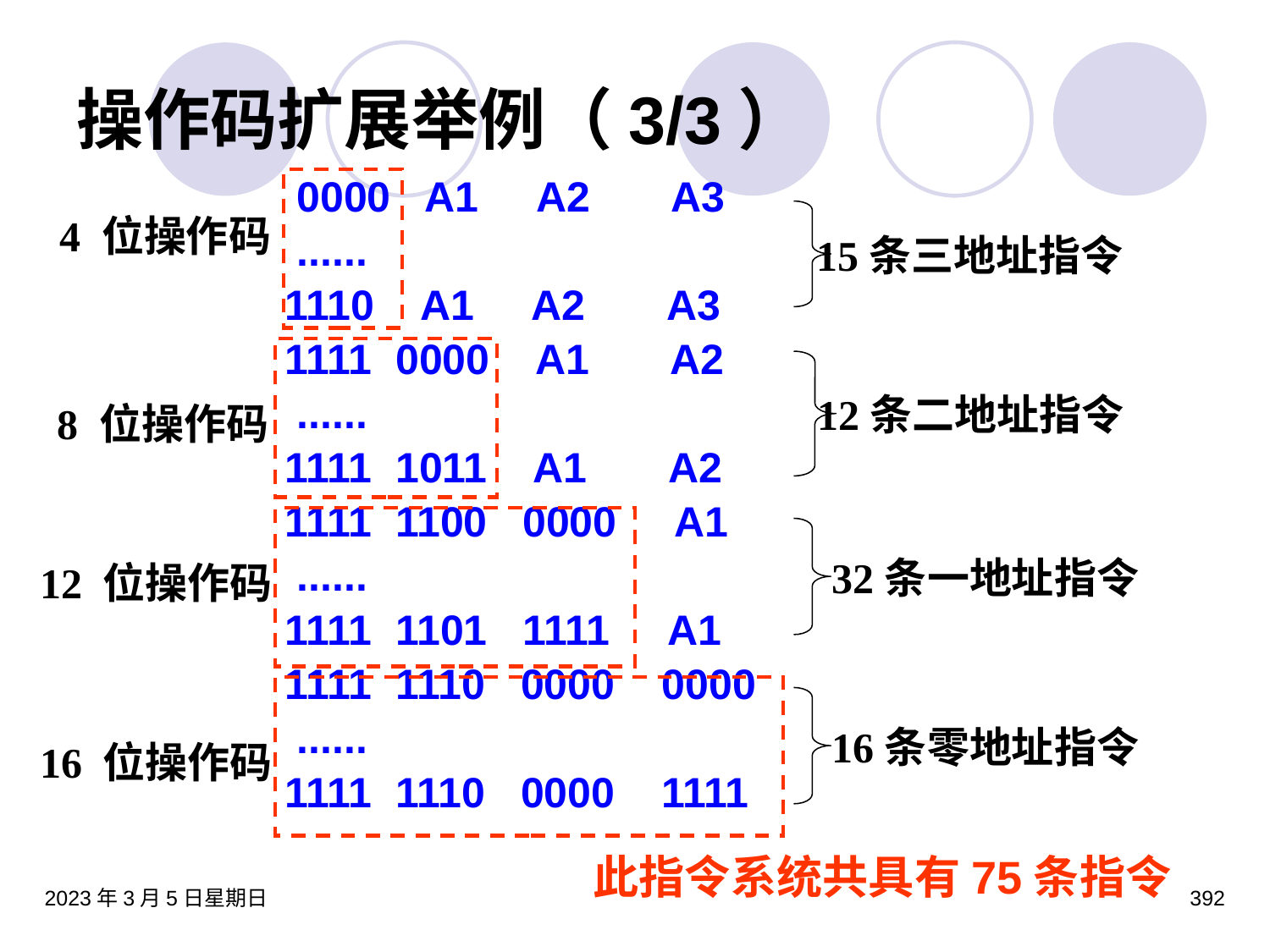

# 操作码扩展举例（3/3）
          0000   A1     A2       A3
          ......
         1110    A1     A2       A3
         1111  0000    A1       A2
          ......
         1111  1011    A1       A2
         1111  1100   0000     A1
          ......
         1111  1101   1111     A1
         1111  1110   0000    0000
          ......
         1111  1110   0000    1111

                                15条三地址指令
4 位操作码

                                12条二地址指令
8 位操作码

                                   32条一地址指令
12 位操作码

                                   16条零地址指令
16 位操作码
此指令系统共具有75条指令
2023年3月5日星期日
392